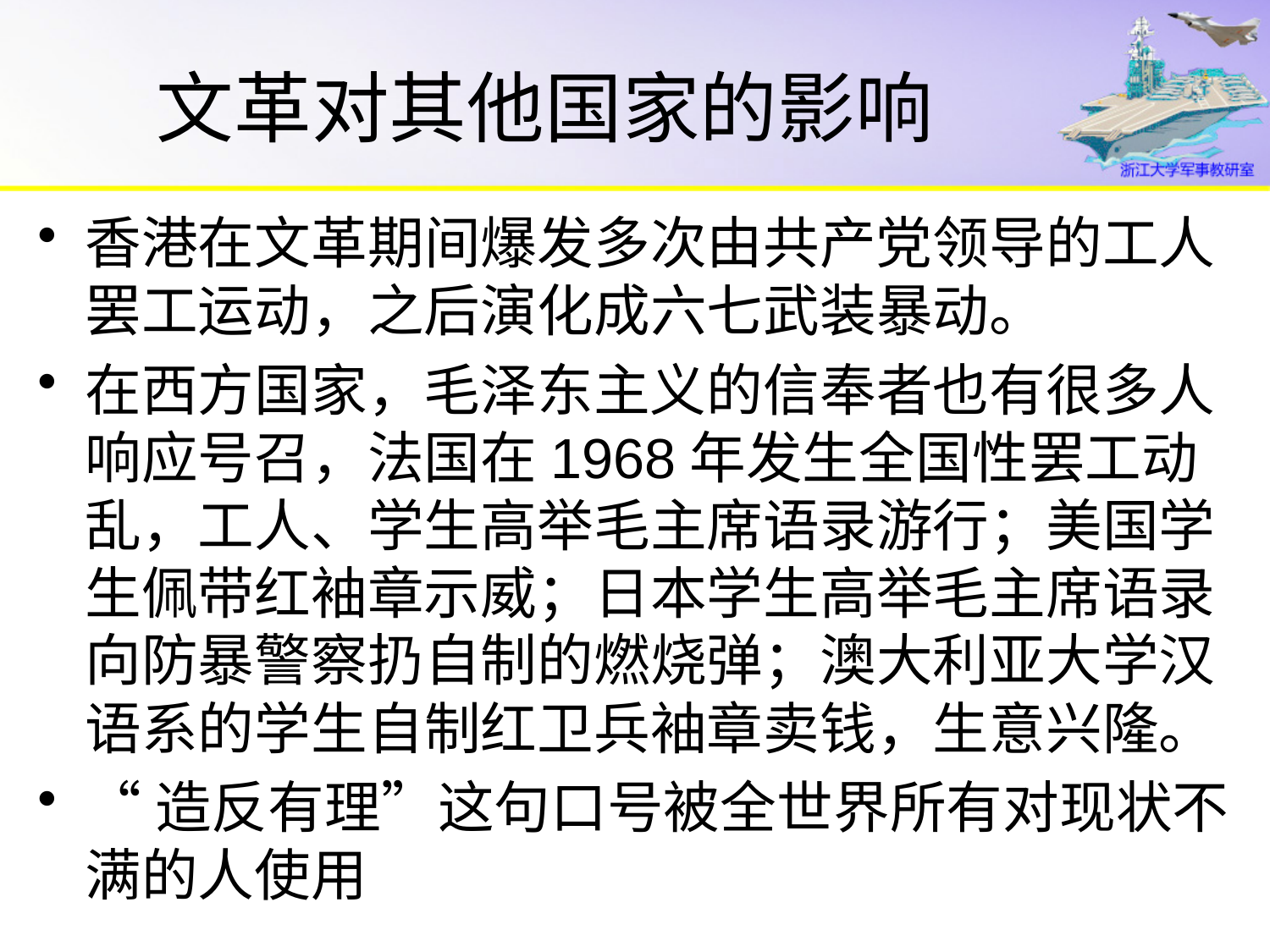

# 文革对其他国家的影响
香港在文革期间爆发多次由共产党领导的工人罢工运动，之后演化成六七武装暴动。
在西方国家，毛泽东主义的信奉者也有很多人响应号召，法国在1968年发生全国性罢工动乱，工人、学生高举毛主席语录游行；美国学生佩带红袖章示威；日本学生高举毛主席语录向防暴警察扔自制的燃烧弹；澳大利亚大学汉语系的学生自制红卫兵袖章卖钱，生意兴隆。
“造反有理”这句口号被全世界所有对现状不满的人使用